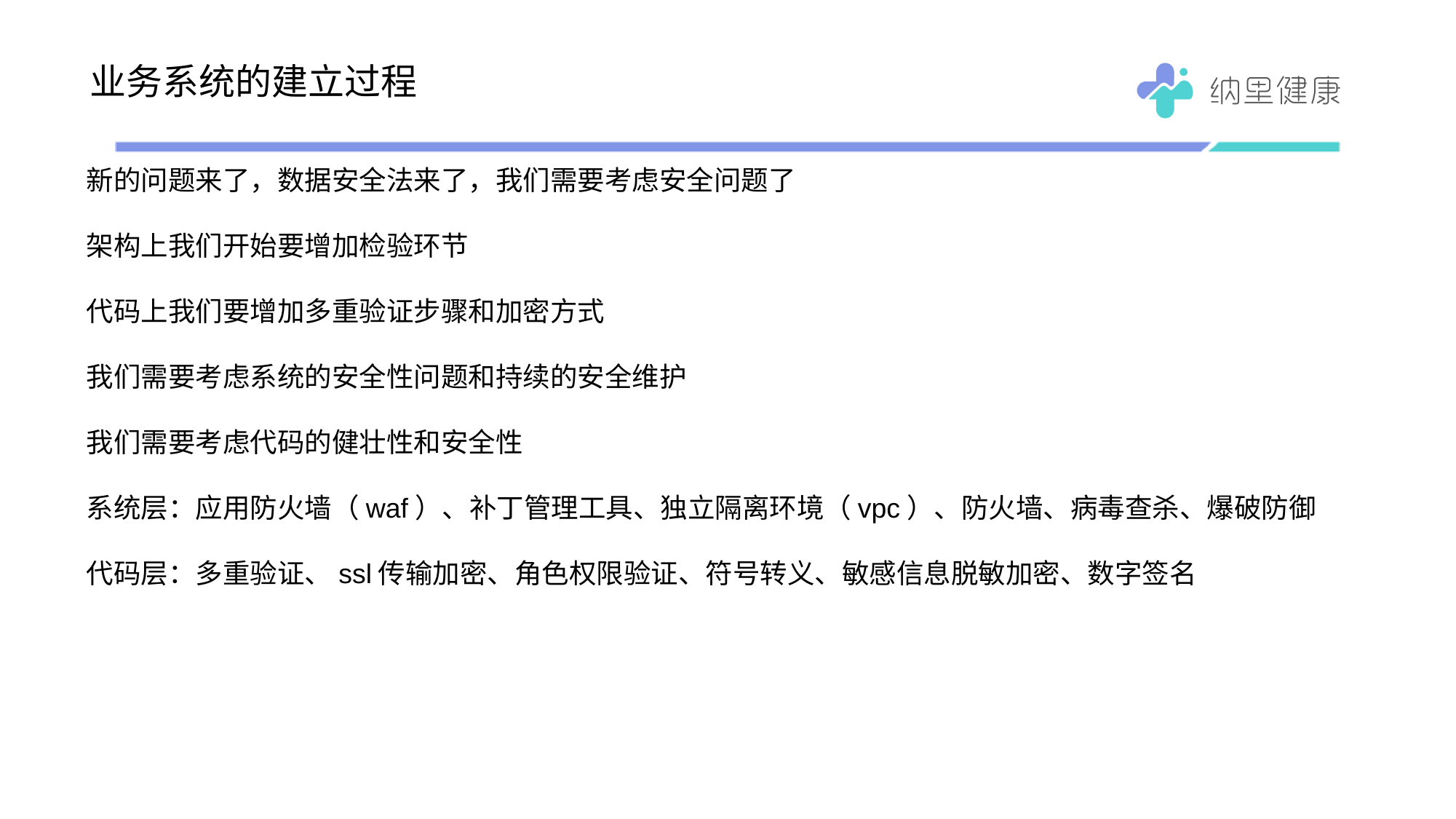

# 业务系统的建立过程
新的问题来了，数据安全法来了，我们需要考虑安全问题了

架构上我们开始要增加检验环节

代码上我们要增加多重验证步骤和加密方式

我们需要考虑系统的安全性问题和持续的安全维护

我们需要考虑代码的健壮性和安全性

系统层：应用防火墙（waf）、补丁管理工具、独立隔离环境（vpc）、防火墙、病毒查杀、爆破防御

代码层：多重验证、ssl传输加密、角色权限验证、符号转义、敏感信息脱敏加密、数字签名